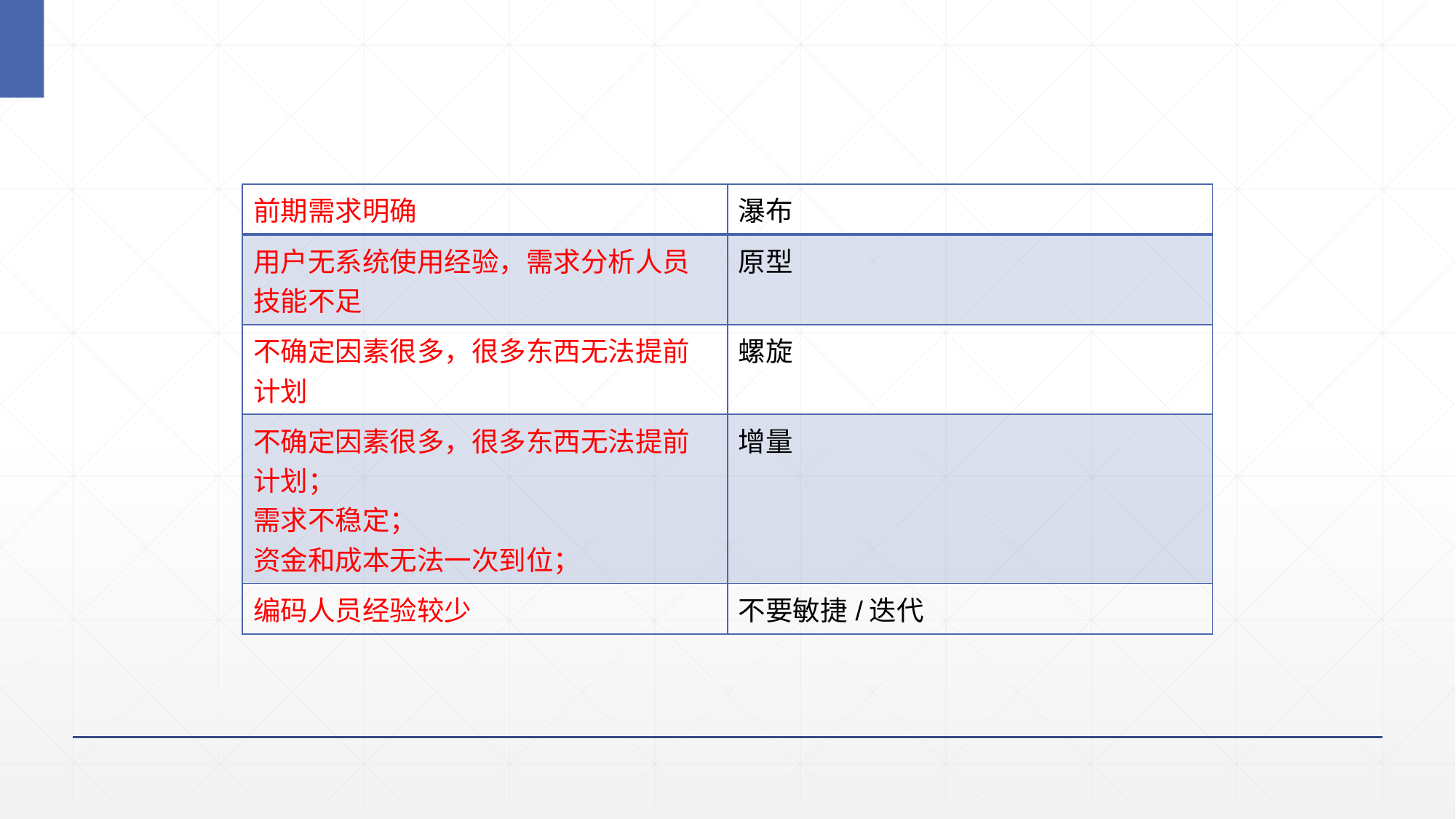

#
| 前期需求明确 | 瀑布 |
| --- | --- |
| 用户无系统使用经验，需求分析人员技能不足 | 原型 |
| 不确定因素很多，很多东西无法提前计划 | 螺旋 |
| 不确定因素很多，很多东西无法提前计划； 需求不稳定； 资金和成本无法一次到位； | 增量 |
| 编码人员经验较少 | 不要敏捷/迭代 |